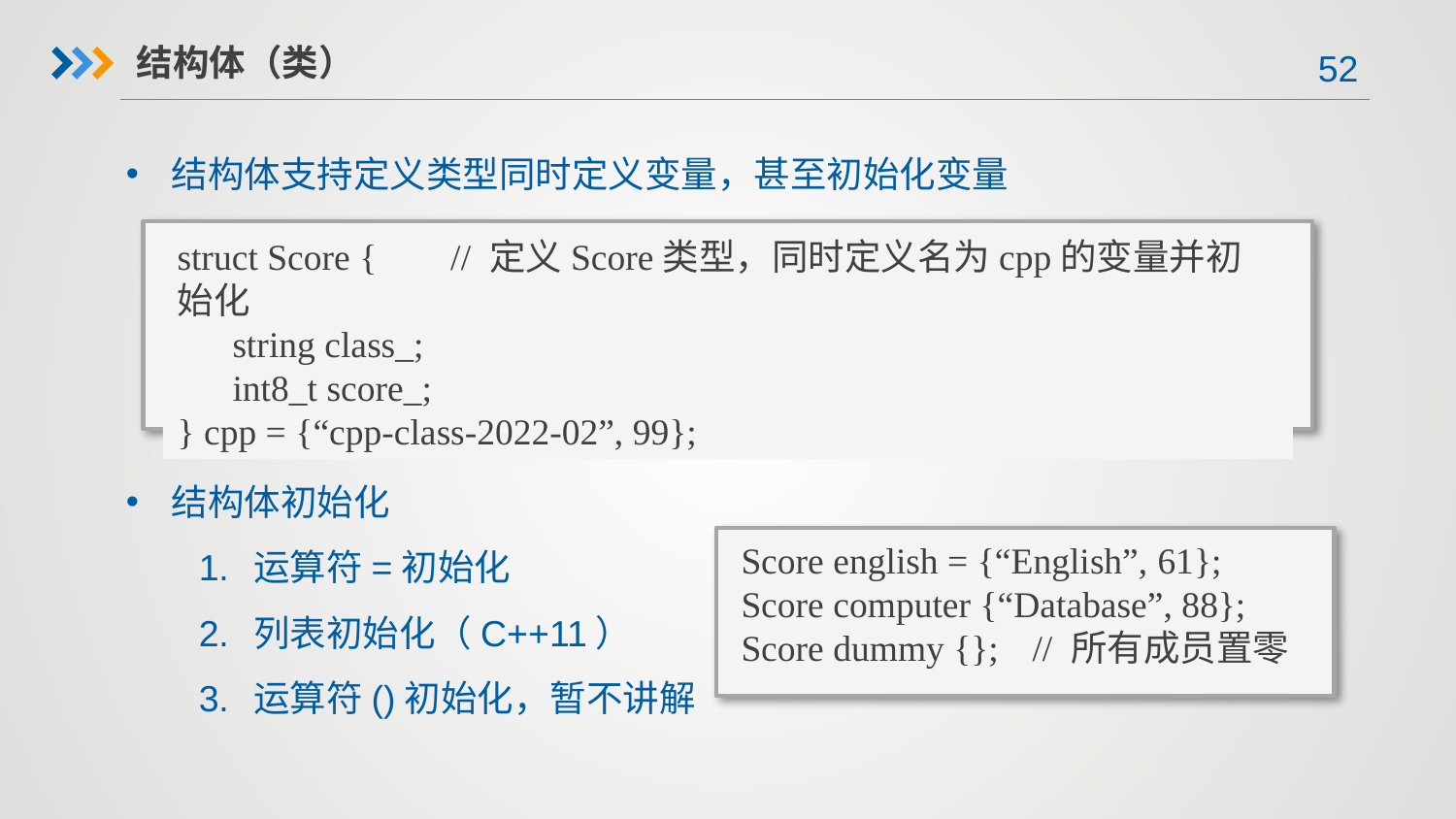

结构体（类）
结构体支持定义类型同时定义变量，甚至初始化变量

结构体初始化
运算符=初始化
列表初始化（C++11）
运算符()初始化，暂不讲解

struct Score {        // 定义Score类型，同时定义名为cpp的变量并初始化
      string class_;
      int8_t score_;
} cpp = {“cpp-class-2022-02”, 99};

Score english = {“English”, 61};
Score computer {“Database”, 88};
Score dummy {};	// 所有成员置零